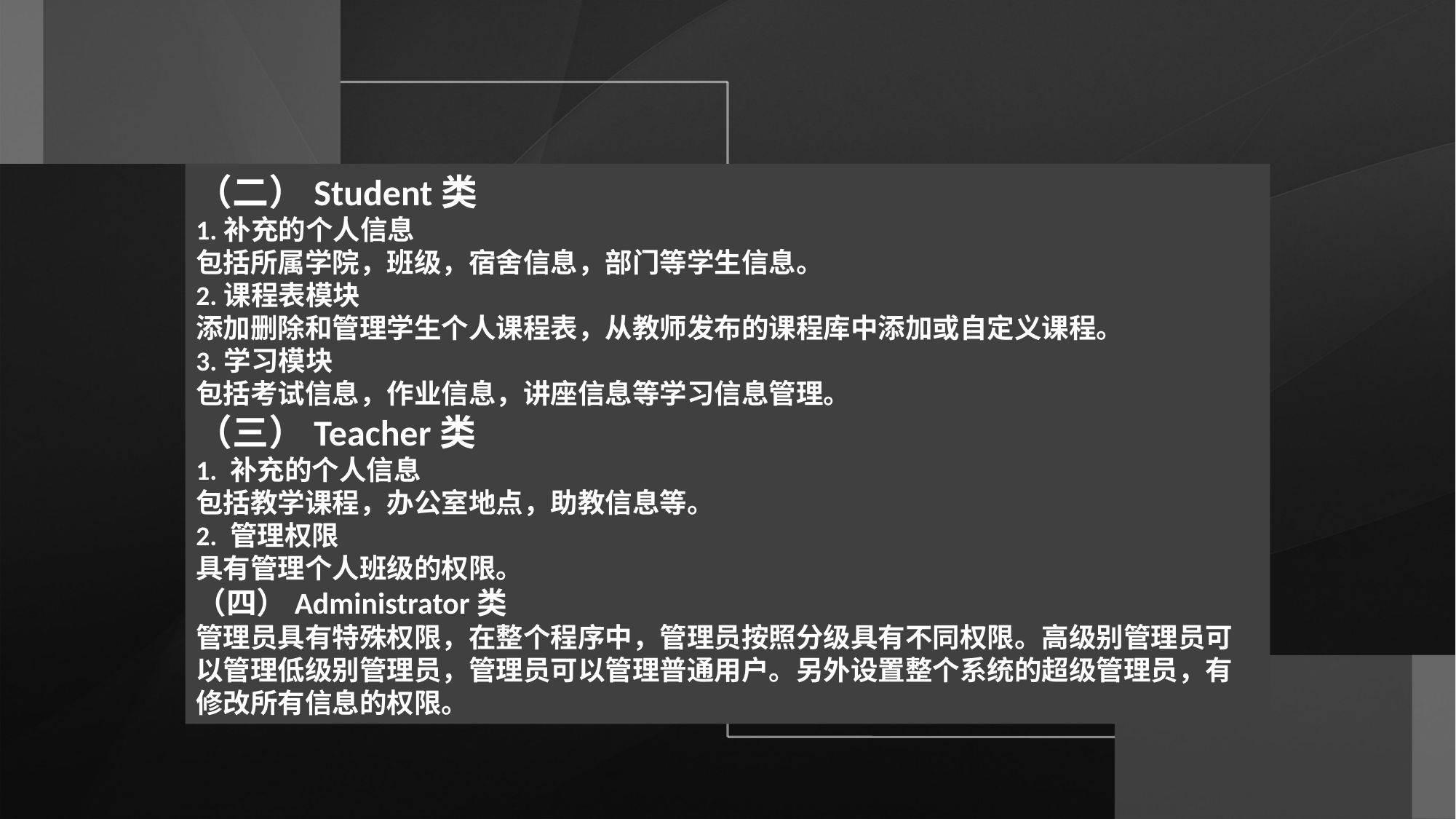

（二）Student类
1.补充的个人信息
包括所属学院，班级，宿舍信息，部门等学生信息。
2.课程表模块
添加删除和管理学生个人课程表，从教师发布的课程库中添加或自定义课程。
3.学习模块
包括考试信息，作业信息，讲座信息等学习信息管理。
（三）Teacher类
1. 补充的个人信息
包括教学课程，办公室地点，助教信息等。
2. 管理权限
具有管理个人班级的权限。
（四）Administrator类
管理员具有特殊权限，在整个程序中，管理员按照分级具有不同权限。高级别管理员可以管理低级别管理员，管理员可以管理普通用户。另外设置整个系统的超级管理员，有修改所有信息的权限。